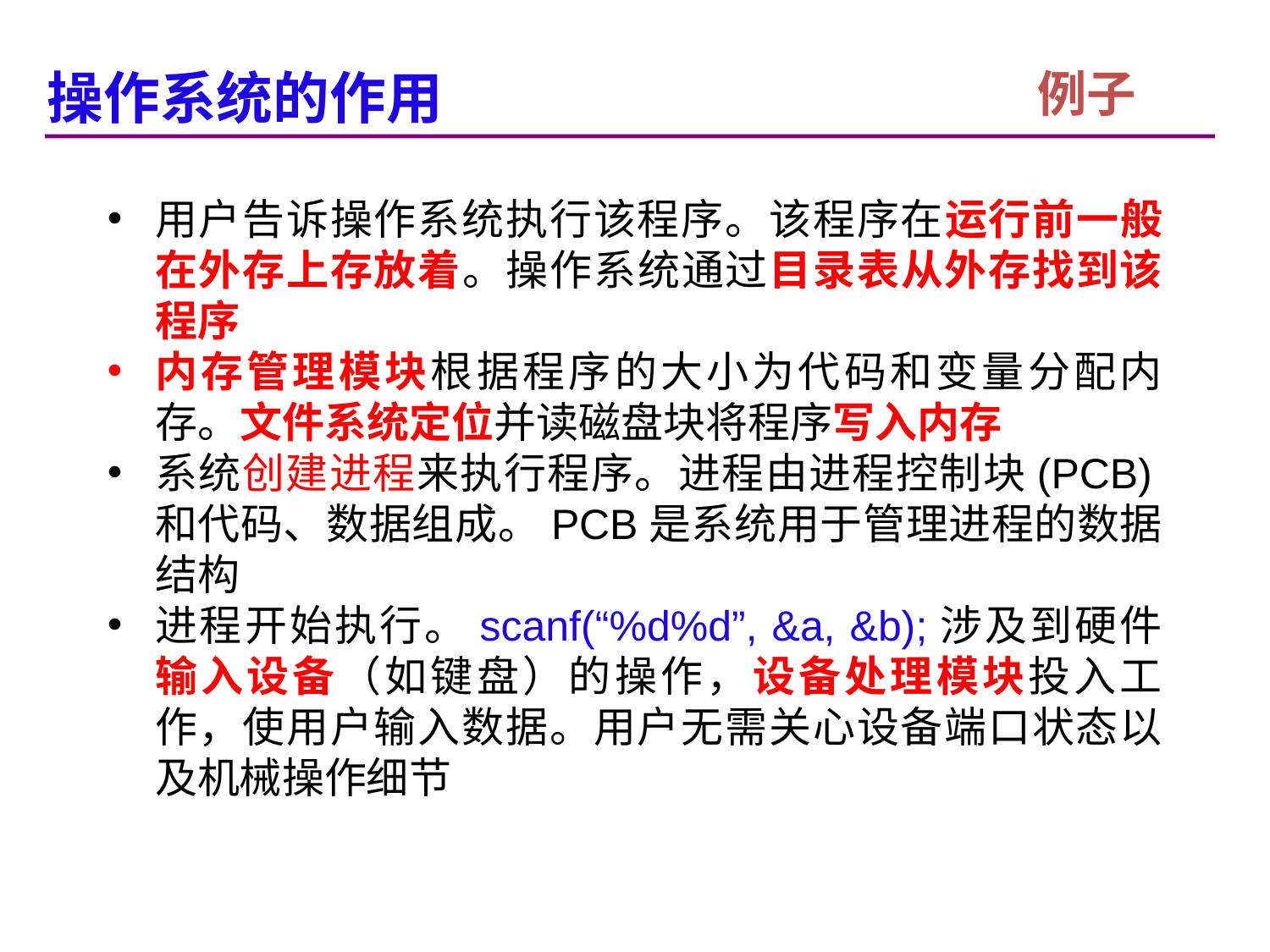

操作系统的作用
例子

用户告诉操作系统执行该程序。该程序在运行前一般在外存上存放着。操作系统通过目录表从外存找到该程序
内存管理模块根据程序的大小为代码和变量分配内存。文件系统定位并读磁盘块将程序写入内存
系统创建进程来执行程序。进程由进程控制块(PCB)和代码、数据组成。PCB是系统用于管理进程的数据结构
进程开始执行。scanf(“%d%d”, &a, &b);涉及到硬件输入设备（如键盘）的操作，设备处理模块投入工作，使用户输入数据。用户无需关心设备端口状态以及机械操作细节
9